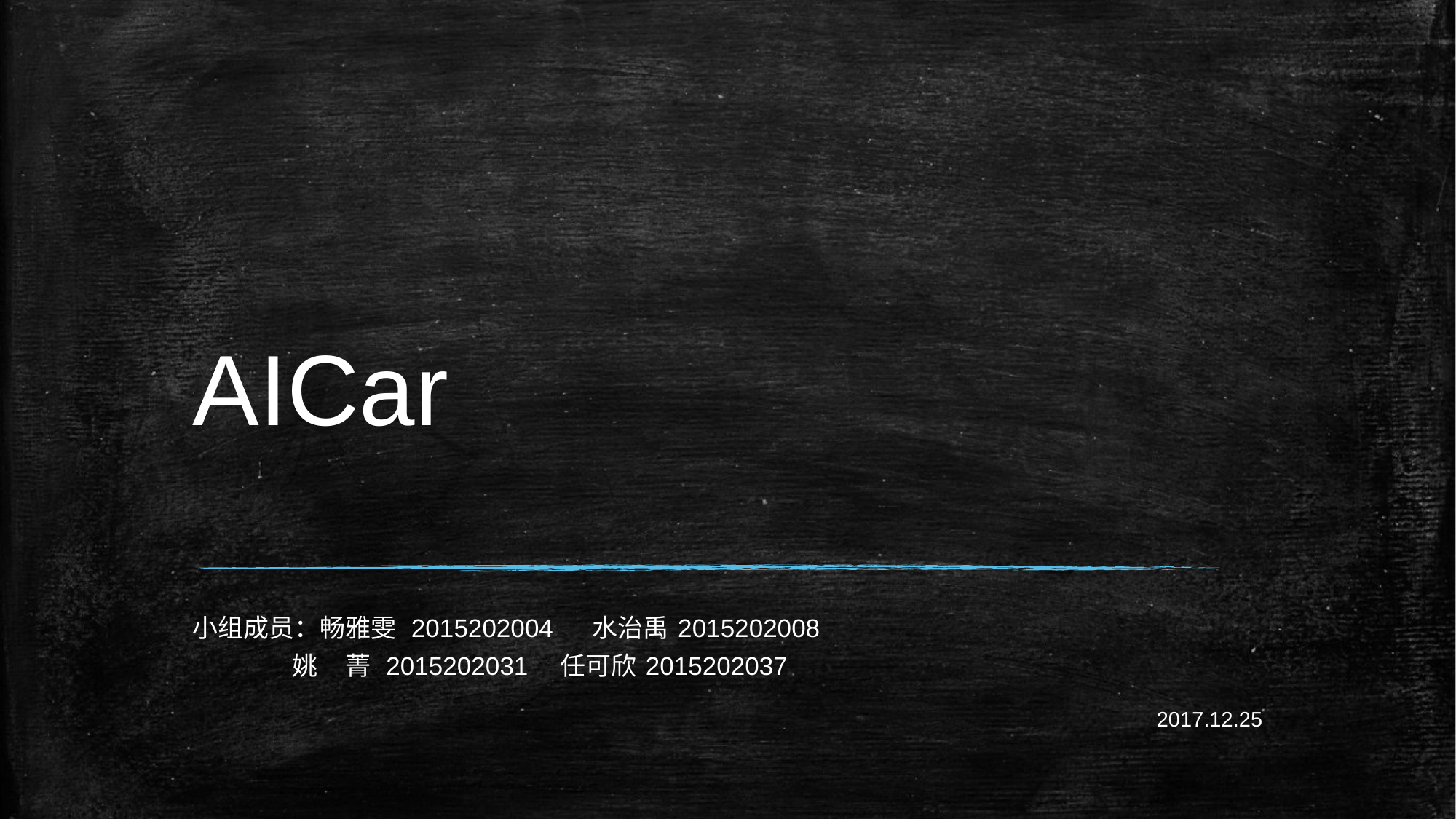

# AICar
小组成员：畅雅雯  2015202004     水治禹 2015202008
                 姚     菁  2015202031    任可欣 2015202037

2017.12.25